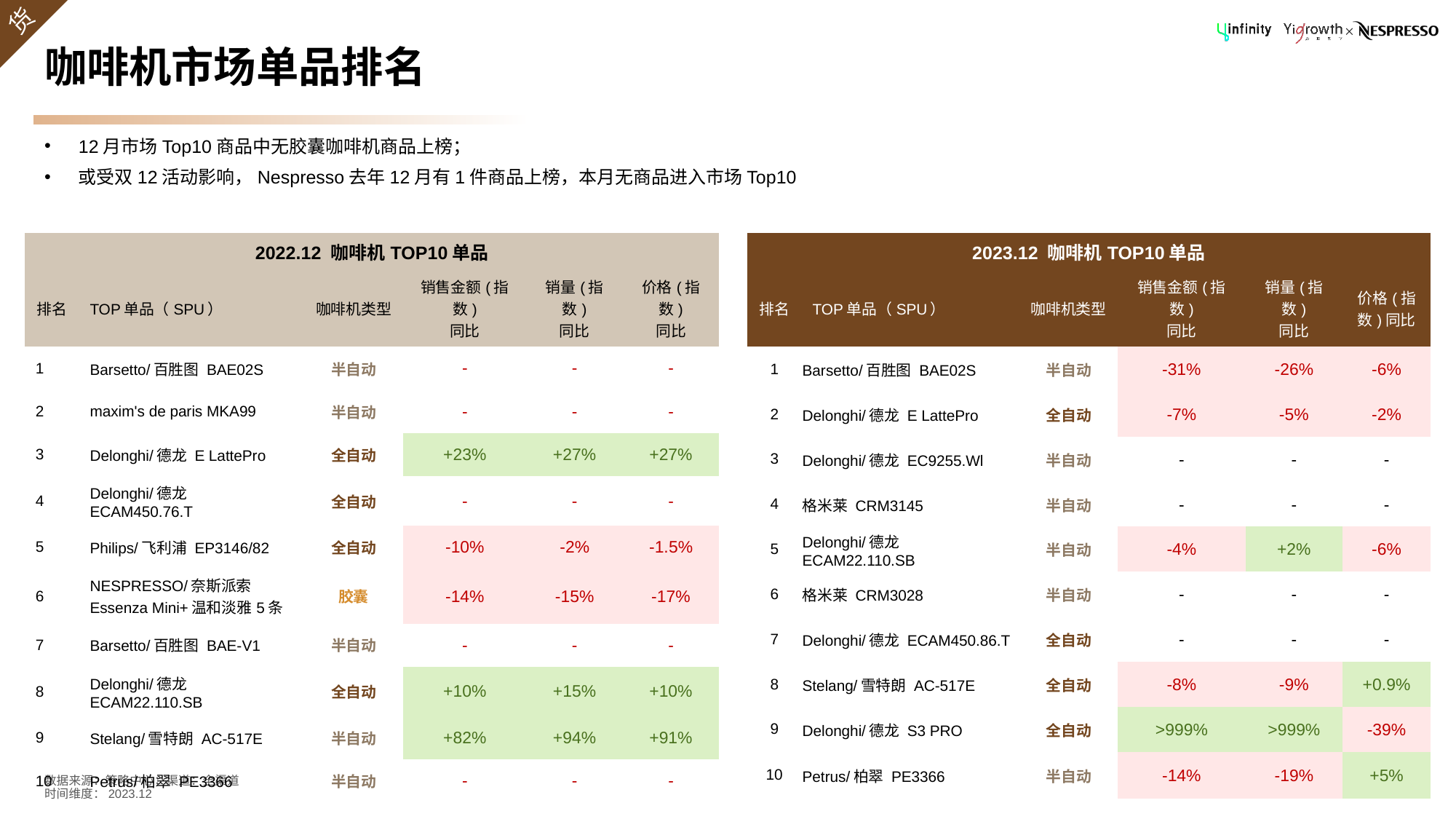

# 咖啡机市场单品排名
12月市场Top10商品中无胶囊咖啡机商品上榜；
或受双12活动影响，Nespresso去年12月有1件商品上榜，本月无商品进入市场Top10

| 2023.12 咖啡机TOP10单品 |  |  |  |  |  |
| --- | --- | --- | --- | --- | --- |
| 排名 | TOP单品（SPU） | 咖啡机类型 | 销售金额(指数) 同比 | 销量(指数) 同比 | 价格(指数)同比 |
| 1 | Barsetto/百胜图 BAE02S | 半自动 | -31% | -26% | -6% |
| 2 | Delonghi/德龙 E LattePro | 全自动 | -7% | -5% | -2% |
| 3 | Delonghi/德龙 EC9255.Wl | 半自动 | - | - | - |
| 4 | 格米莱 CRM3145 | 半自动 | - | - | - |
| 5 | Delonghi/德龙 ECAM22.110.SB | 半自动 | -4% | +2% | -6% |
| 6 | 格米莱 CRM3028 | 半自动 | - | - | - |
| 7 | Delonghi/德龙 ECAM450.86.T | 全自动 | - | - | - |
| 8 | Stelang/雪特朗 AC-517E | 全自动 | -8% | -9% | +0.9% |
| 9 | Delonghi/德龙 S3 PRO | 全自动 | >999% | >999% | -39% |
| 10 | Petrus/柏翠 PE3366 | 半自动 | -14% | -19% | +5% |
| 2022.12 咖啡机TOP10单品 |  |  |  |  |  |
| --- | --- | --- | --- | --- | --- |
| 排名 | TOP单品（SPU） | 咖啡机类型 | 销售金额(指数) 同比 | 销量(指数) 同比 | 价格(指数) 同比 |
| 1 | Barsetto/百胜图 BAE02S | 半自动 | - | - | - |
| 2 | maxim's de paris MKA99 | 半自动 | - | - | - |
| 3 | Delonghi/德龙 E LattePro | 全自动 | +23% | +27% | +27% |
| 4 | Delonghi/德龙 ECAM450.76.T | 全自动 | - | - | - |
| 5 | Philips/飞利浦 EP3146/82 | 全自动 | -10% | -2% | -1.5% |
| 6 | NESPRESSO/奈斯派索 Essenza Mini+温和淡雅5条 | 胶囊 | -14% | -15% | -17% |
| 7 | Barsetto/百胜图 BAE-V1 | 半自动 | - | - | - |
| 8 | Delonghi/德龙 ECAM22.110.SB | 全自动 | +10% | +15% | +10% |
| 9 | Stelang/雪特朗 AC-517E | 半自动 | +82% | +94% | +91% |
| 10 | Petrus/柏翠 PE3366 | 半自动 | - | - | - |
数据来源：策略中心；渠道：全渠道
时间维度：2023.12